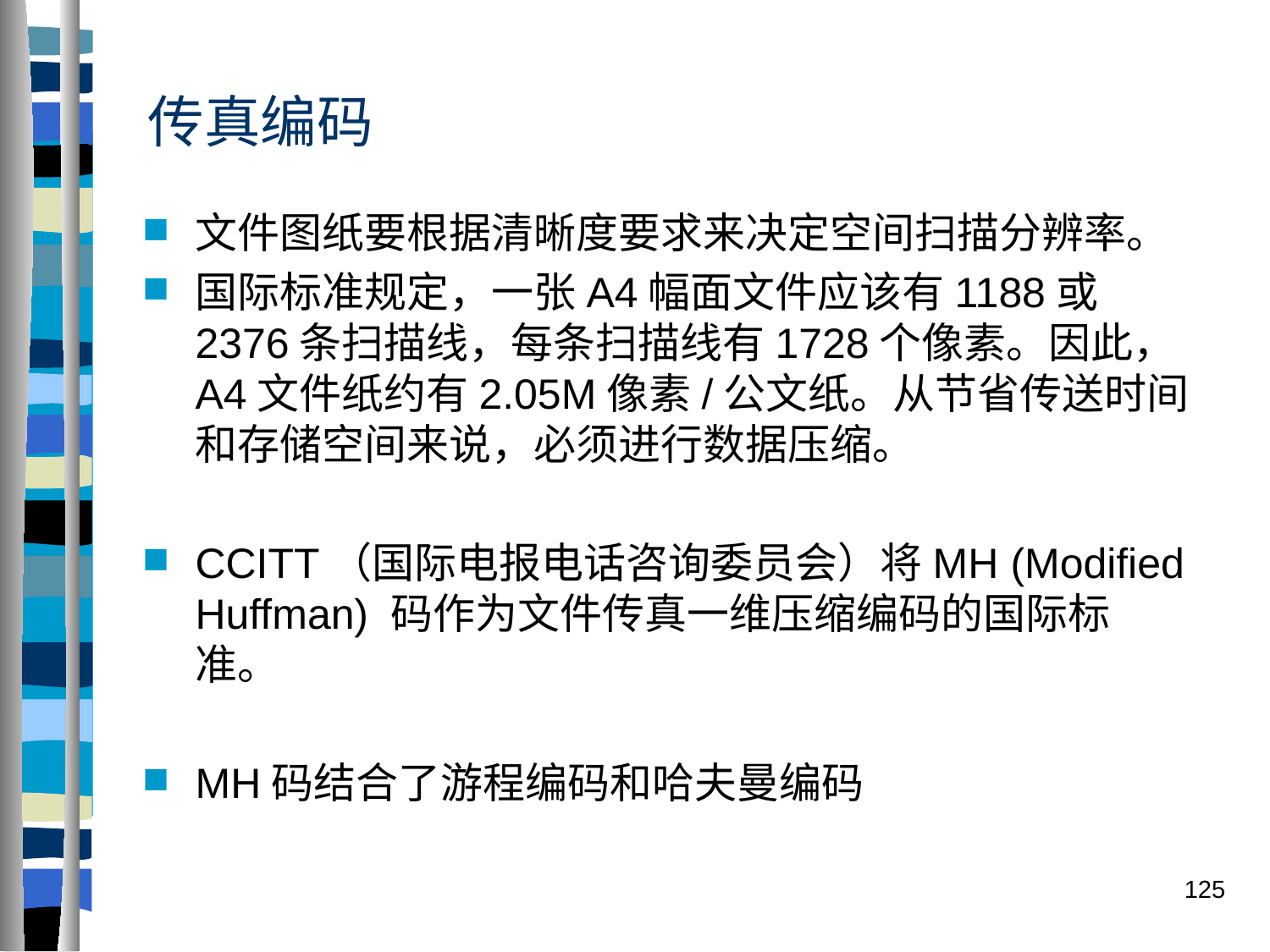

# 传真编码
文件图纸要根据清晰度要求来决定空间扫描分辨率。
国际标准规定，一张A4幅面文件应该有1188或2376条扫描线，每条扫描线有1728个像素。因此，A4文件纸约有2.05M像素/公文纸。从节省传送时间和存储空间来说，必须进行数据压缩。

CCITT（国际电报电话咨询委员会）将MH (Modified Huffman) 码作为文件传真一维压缩编码的国际标准。

MH码结合了游程编码和哈夫曼编码

125